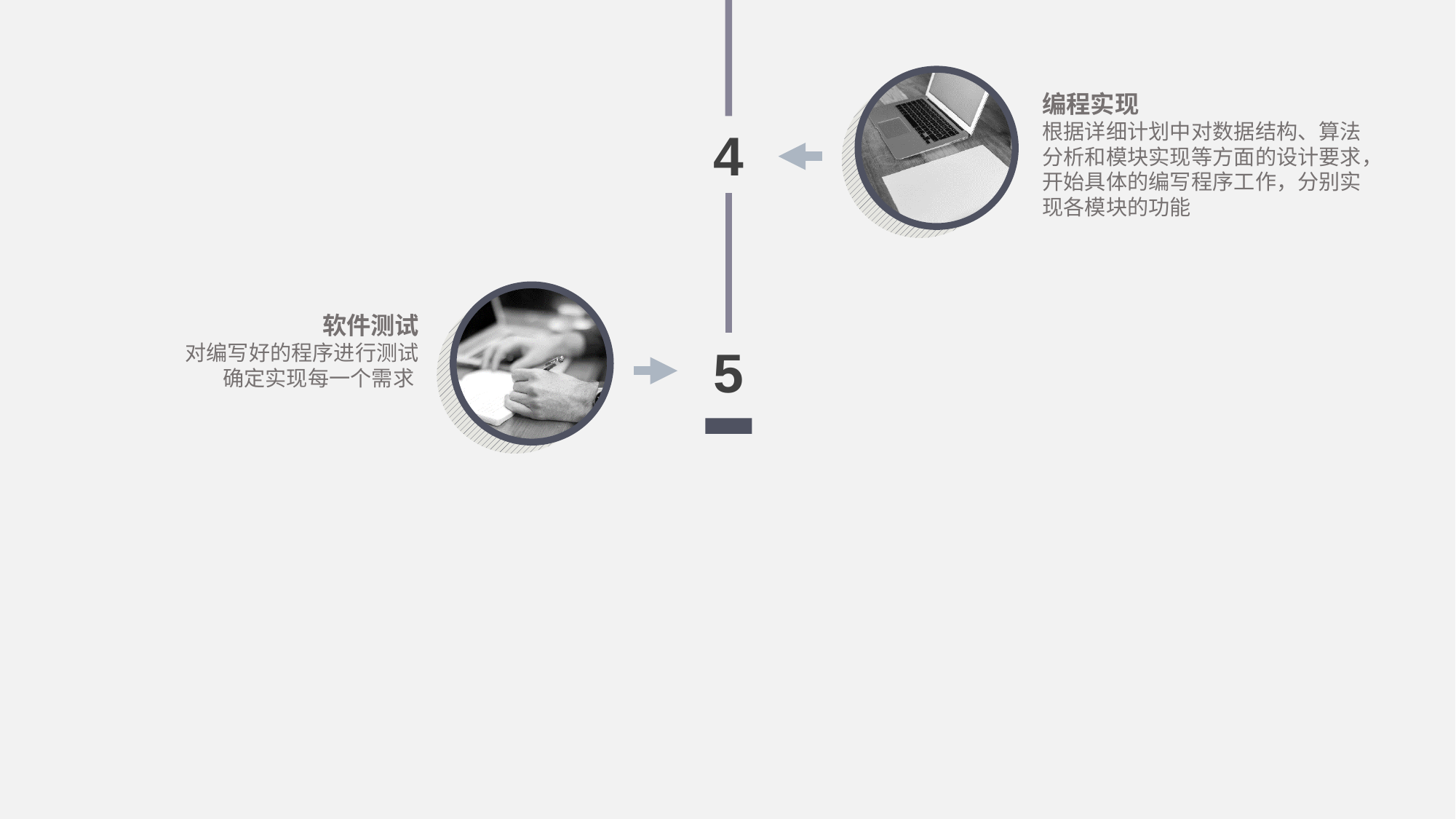

编程实现
根据详细计划中对数据结构、算法分析和模块实现等方面的设计要求，开始具体的编写程序工作，分别实现各模块的功能
4

软件测试
对编写好的程序进行测试
确定实现每一个需求
5

9